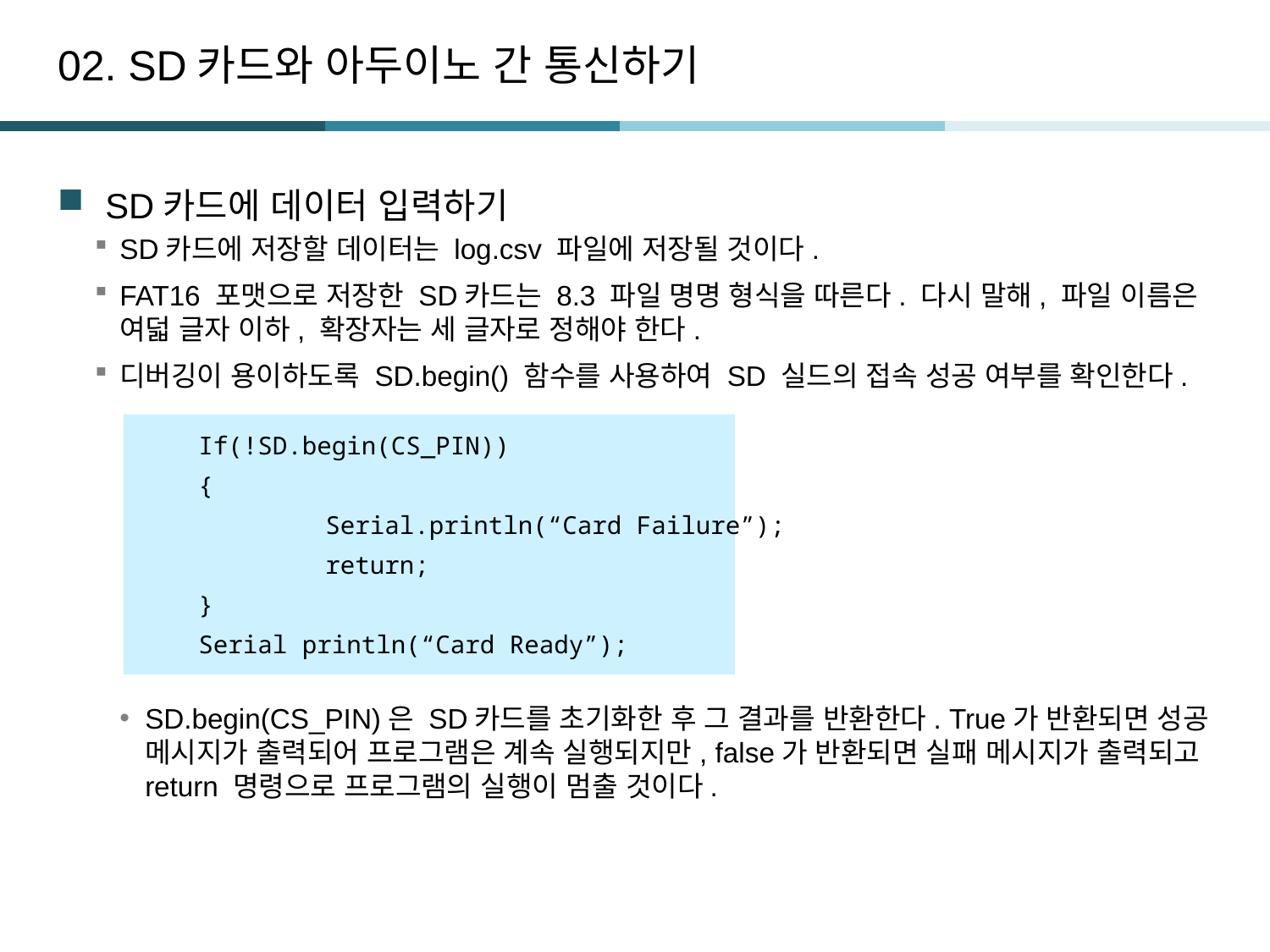

# 02. SD카드와 아두이노 간 통신하기
SD카드에 데이터 입력하기
SD카드에 저장할 데이터는 log.csv 파일에 저장될 것이다.
FAT16 포맷으로 저장한 SD카드는 8.3 파일 명명 형식을 따른다. 다시 말해, 파일 이름은 여덟 글자 이하, 확장자는 세 글자로 정해야 한다.
디버깅이 용이하도록 SD.begin() 함수를 사용하여 SD 실드의 접속 성공 여부를 확인한다.

SD.begin(CS_PIN)은 SD카드를 초기화한 후 그 결과를 반환한다. True가 반환되면 성공 메시지가 출력되어 프로그램은 계속 실행되지만, false가 반환되면 실패 메시지가 출력되고 return 명령으로 프로그램의 실행이 멈출 것이다.
If(!SD.begin(CS_PIN))
{
	Serial.println(“Card Failure”);
	return;
}
Serial println(“Card Ready”);